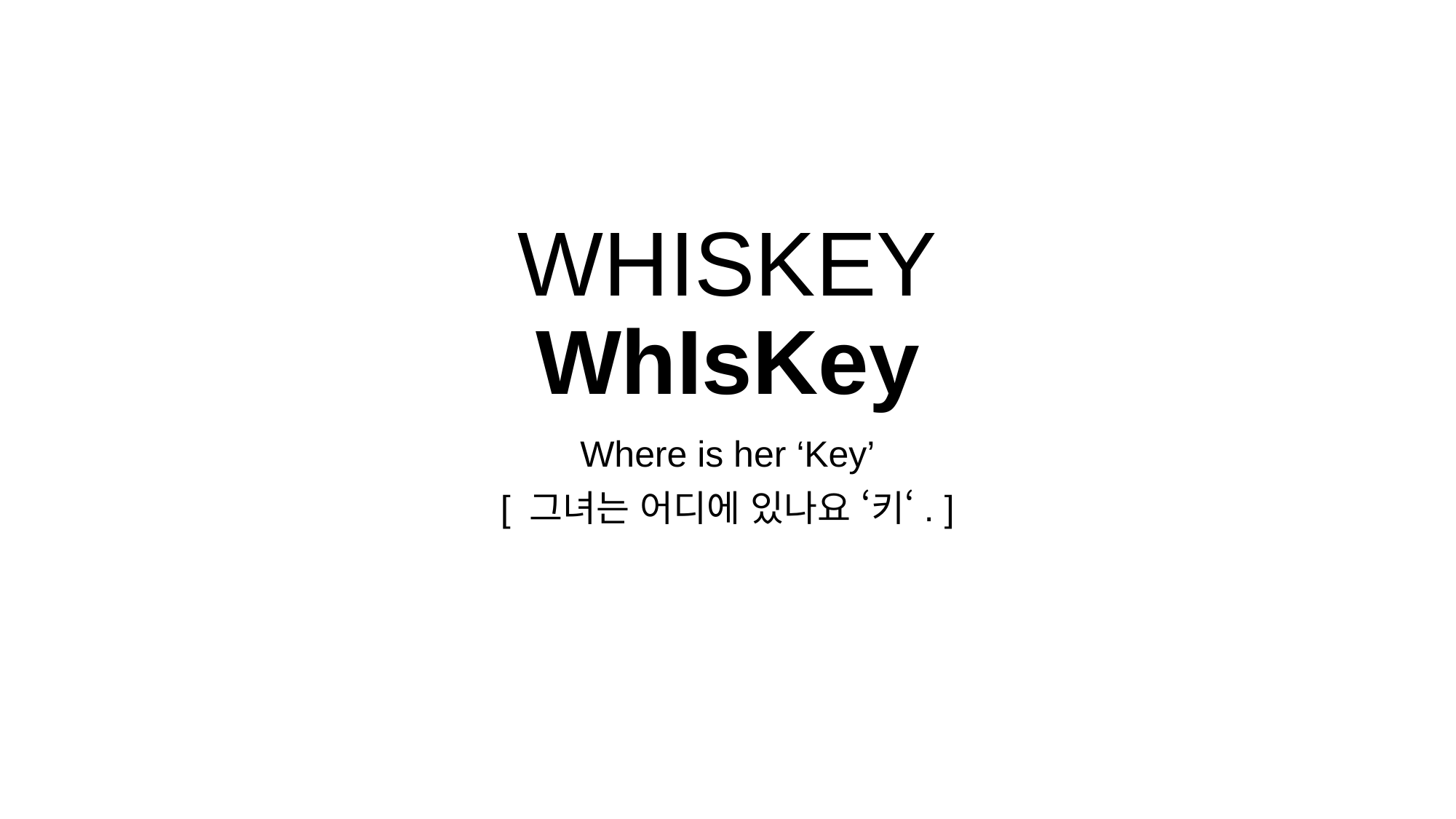

# WHISKEY WhIsKey
Where is her ‘Key’
[ 그녀는 어디에 있나요 ‘키‘. ]